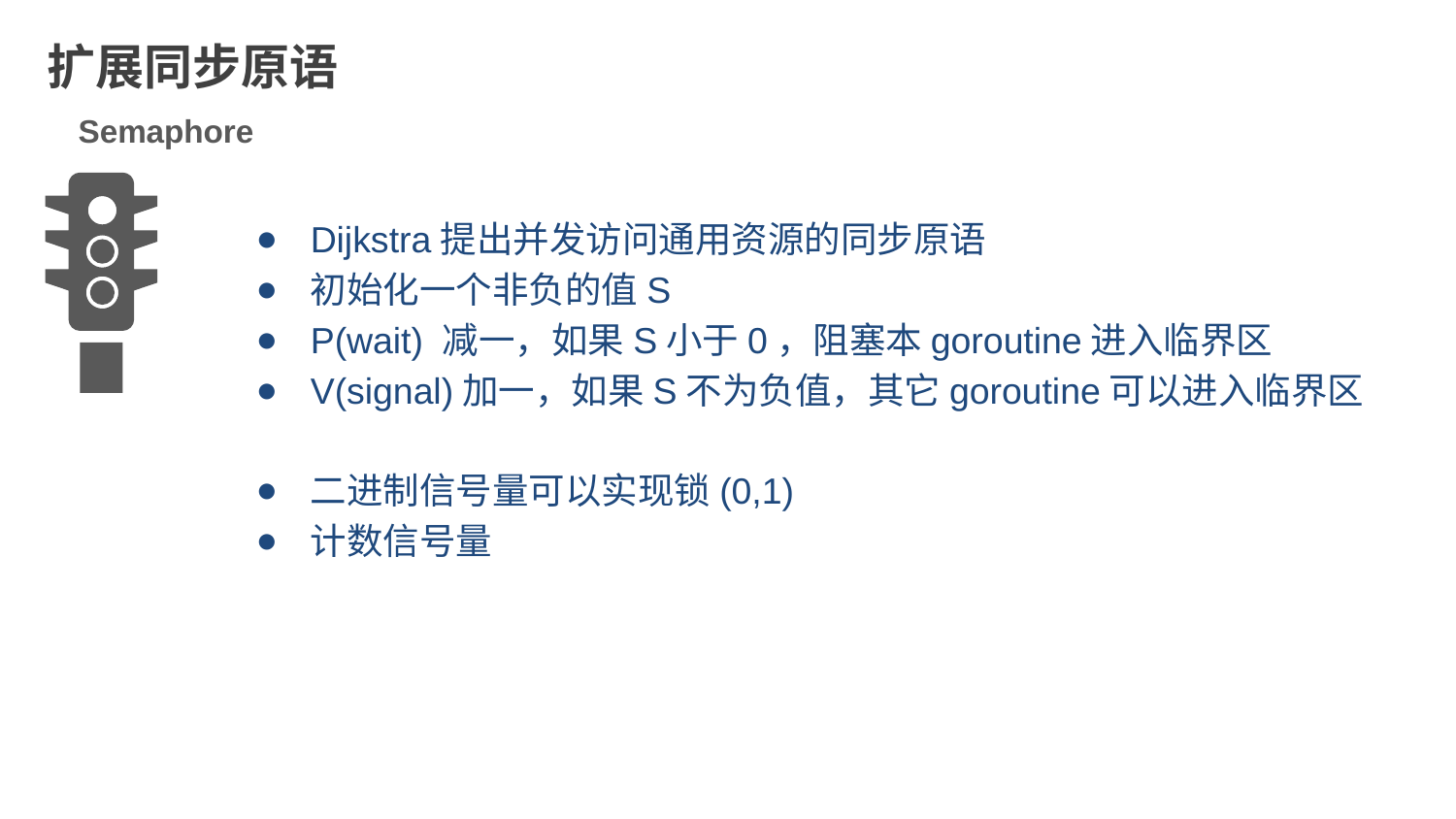

扩展同步原语
Semaphore

Dijkstra提出并发访问通用资源的同步原语
初始化一个非负的值S
P(wait) 减一，如果S小于0，阻塞本goroutine进入临界区
V(signal)加一，如果S不为负值，其它goroutine可以进入临界区

二进制信号量可以实现锁(0,1)
计数信号量